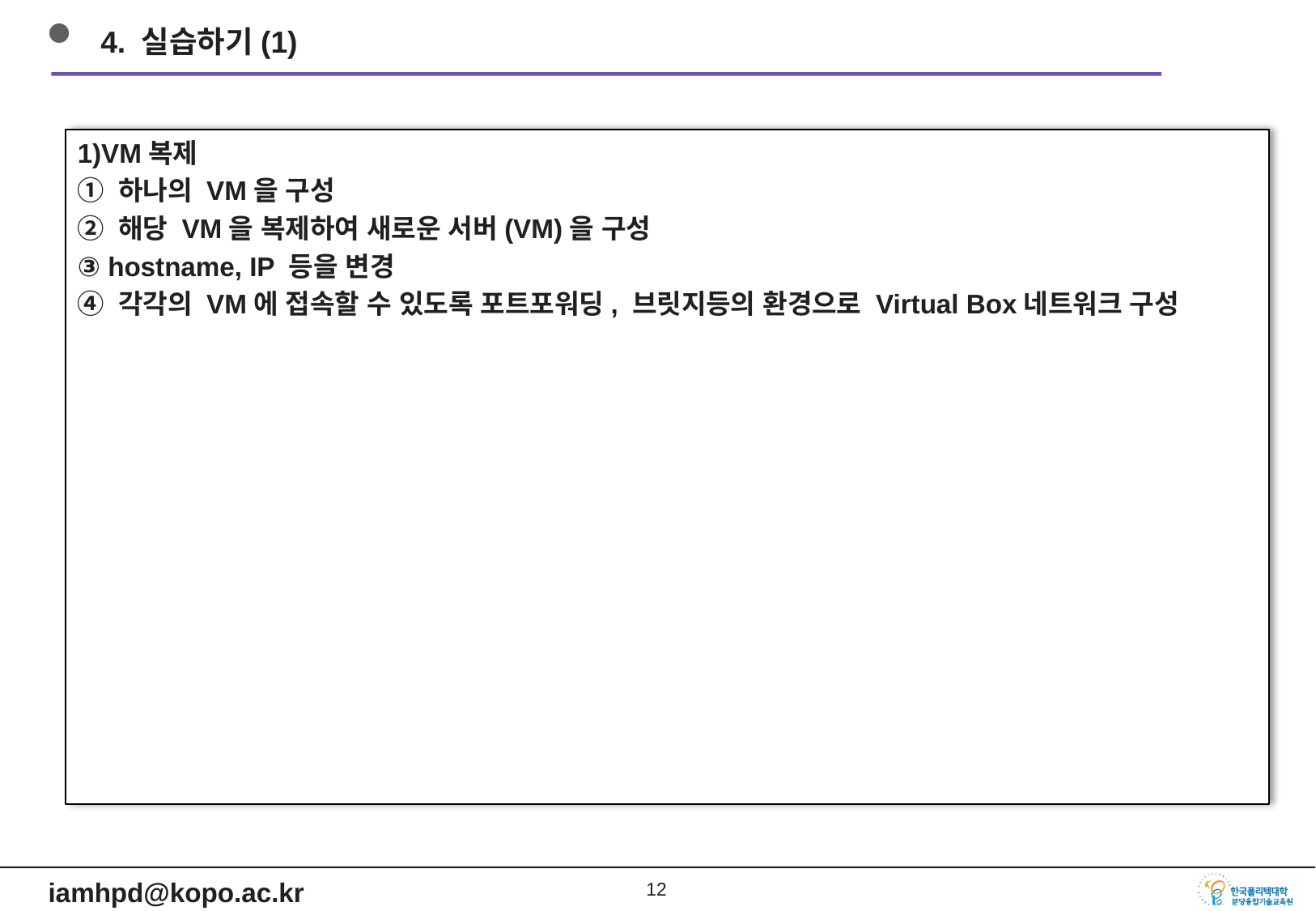

4. 실습하기(1)
1)VM복제
① 하나의 VM을 구성
② 해당 VM을 복제하여 새로운 서버(VM)을 구성
③ hostname, IP 등을 변경
④ 각각의 VM에 접속할 수 있도록 포트포워딩, 브릿지등의 환경으로 Virtual Box네트워크 구성

12